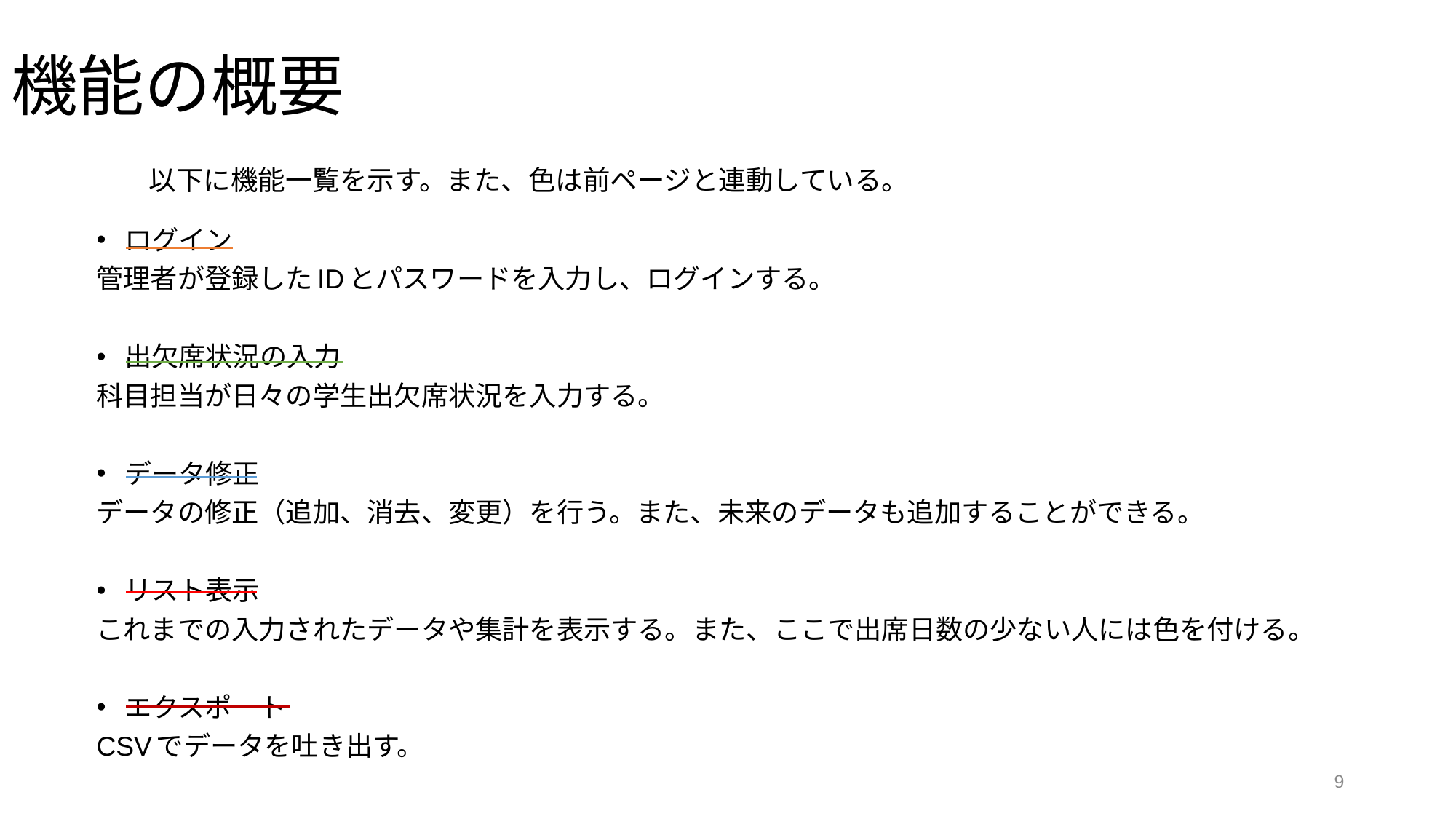

# 機能の概要
以下に機能一覧を示す。また、色は前ページと連動している。
ログイン
管理者が登録したIDとパスワードを入力し、ログインする。

出欠席状況の入力
科目担当が日々の学生出欠席状況を入力する。

データ修正
データの修正（追加、消去、変更）を行う。また、未来のデータも追加することができる。

リスト表示
これまでの入力されたデータや集計を表示する。また、ここで出席日数の少ない人には色を付ける。

エクスポート
CSVでデータを吐き出す。
9